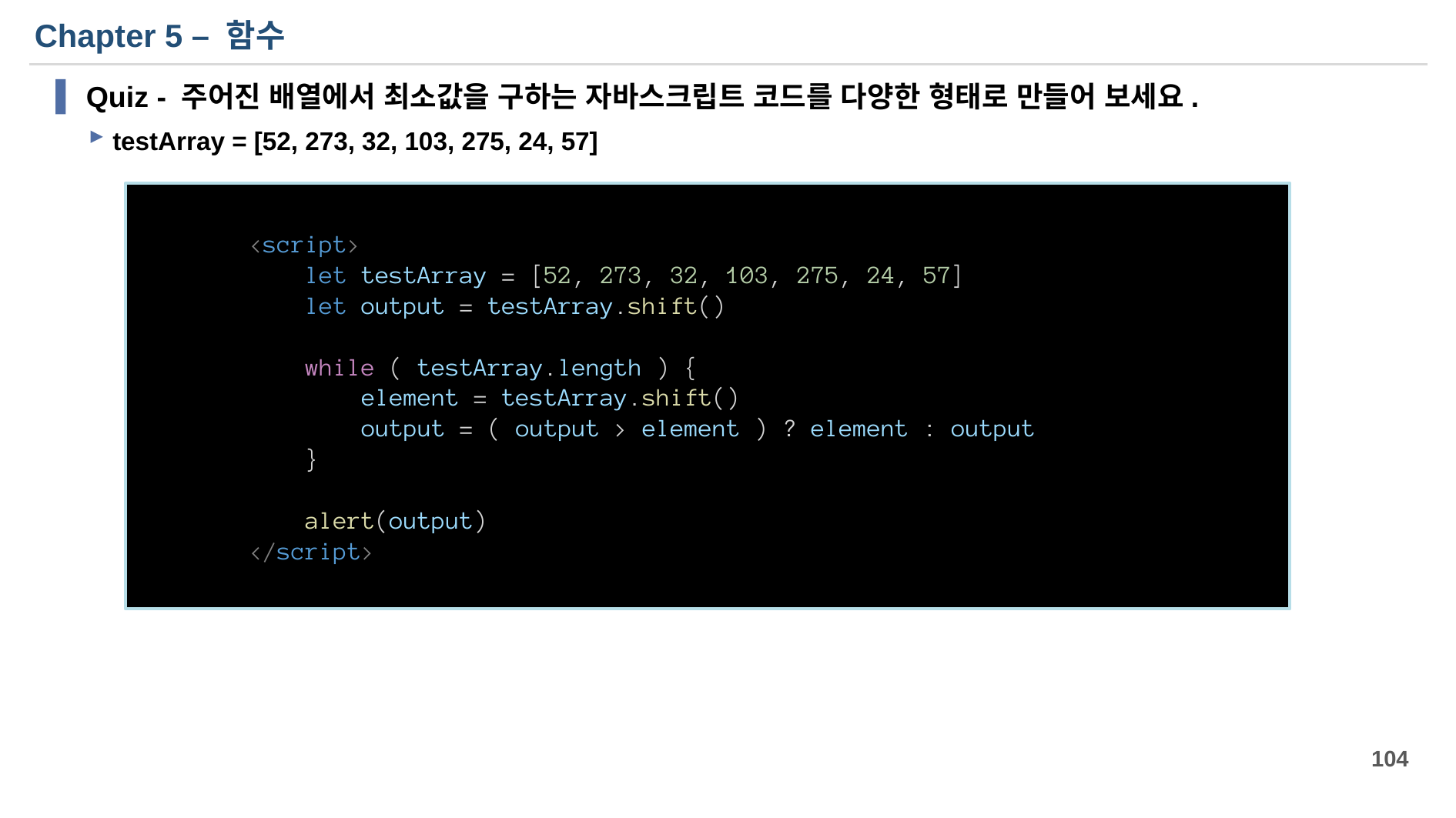

# Chapter 5 – 함수
Quiz - 주어진 배열에서 최소값을 구하는 자바스크립트 코드를 다양한 형태로 만들어 보세요.
testArray = [52, 273, 32, 103, 275, 24, 57]
        <script>
            let testArray = [52, 273, 32, 103, 275, 24, 57]
            let output = testArray.shift()
            while ( testArray.length ) {
                element = testArray.shift()
                output = ( output > element ) ? element : output
            }
            alert(output)
        </script>
104